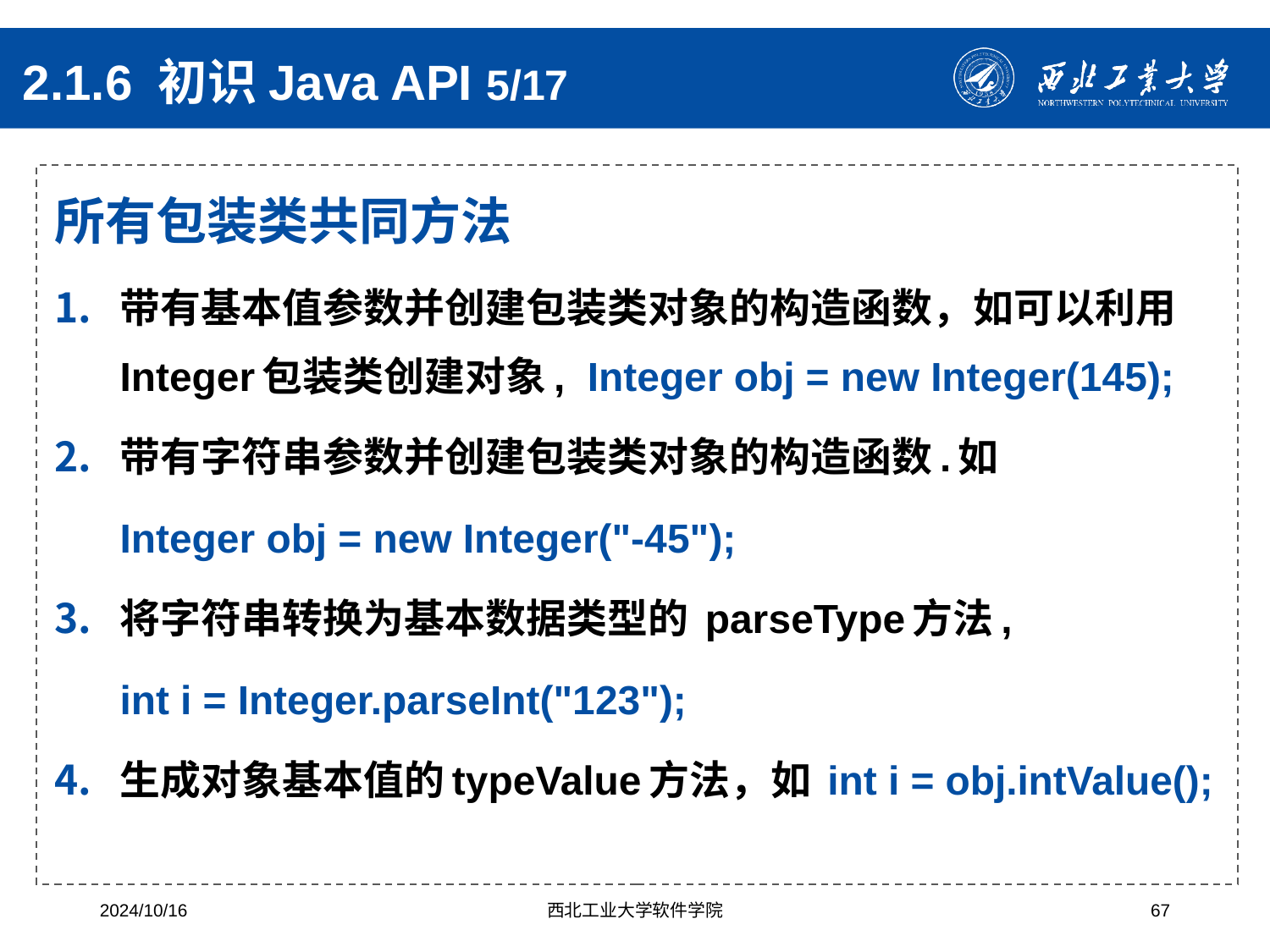

# 2.1.6 初识Java API 5/17
所有包装类共同方法
带有基本值参数并创建包装类对象的构造函数，如可以利用Integer包装类创建对象,  Integer obj = new Integer(145);
带有字符串参数并创建包装类对象的构造函数.如
Integer obj = new Integer("-45");
将字符串转换为基本数据类型的 parseType方法,
int i = Integer.parseInt("123");
生成对象基本值的typeValue方法，如 int i = obj.intValue();

2024/10/16
西北工业大学软件学院
67